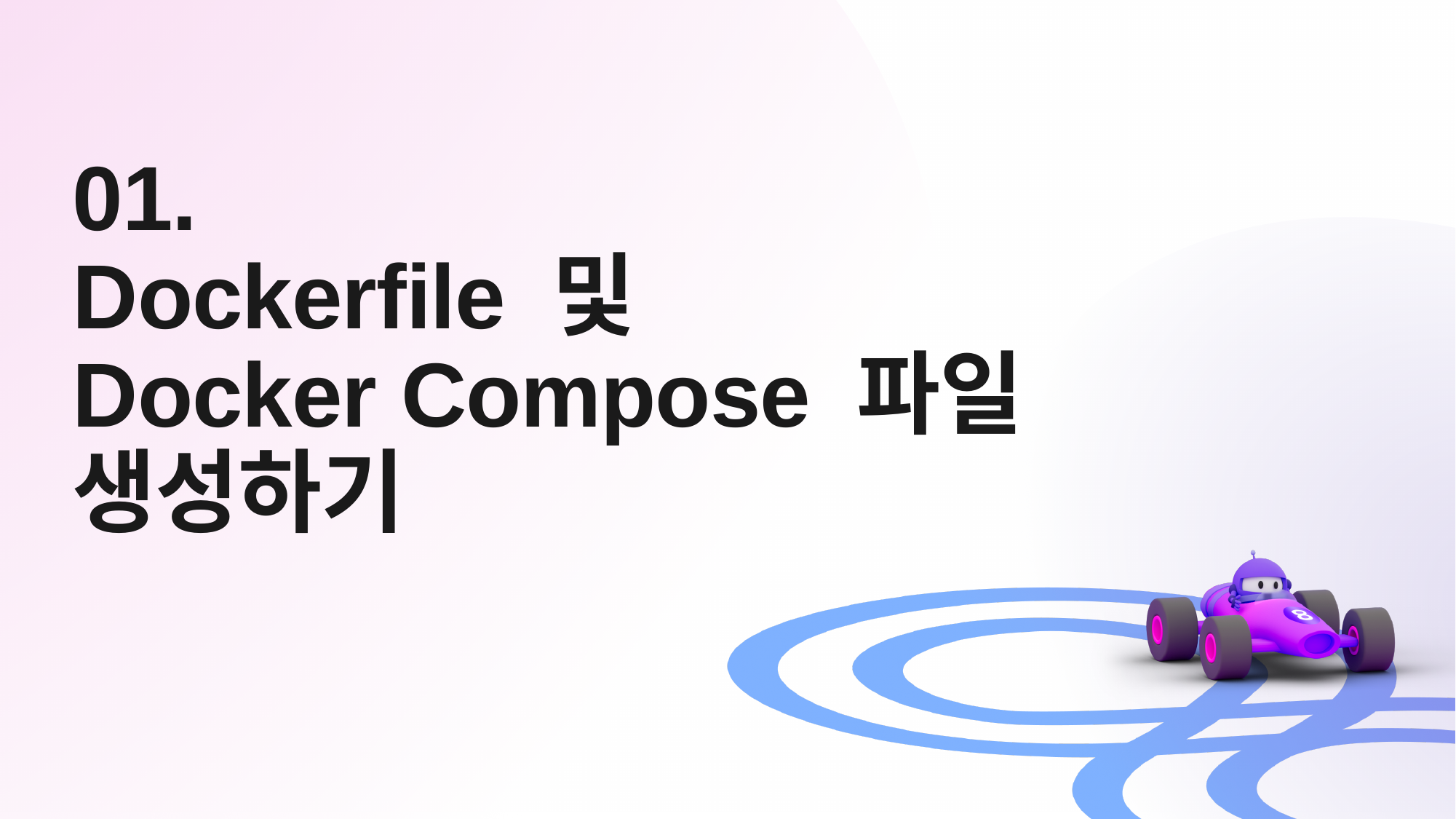

# 01. Dockerfile 및 Docker Compose 파일 생성하기